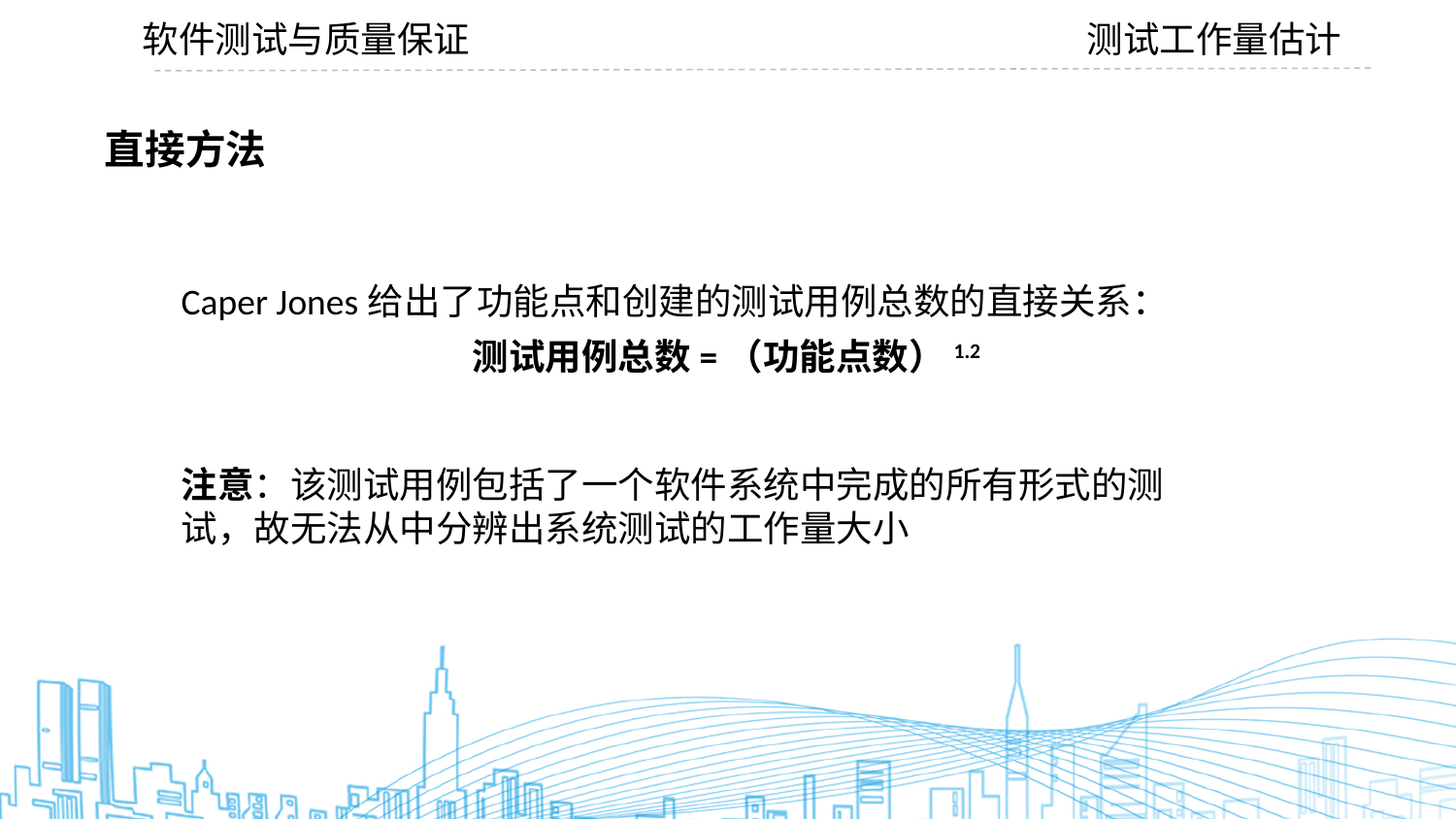

软件测试与质量保证
测试工作量估计
直接方法
Caper Jones给出了功能点和创建的测试用例总数的直接关系：
		测试用例总数=（功能点数）1.2
注意：该测试用例包括了一个软件系统中完成的所有形式的测试，故无法从中分辨出系统测试的工作量大小